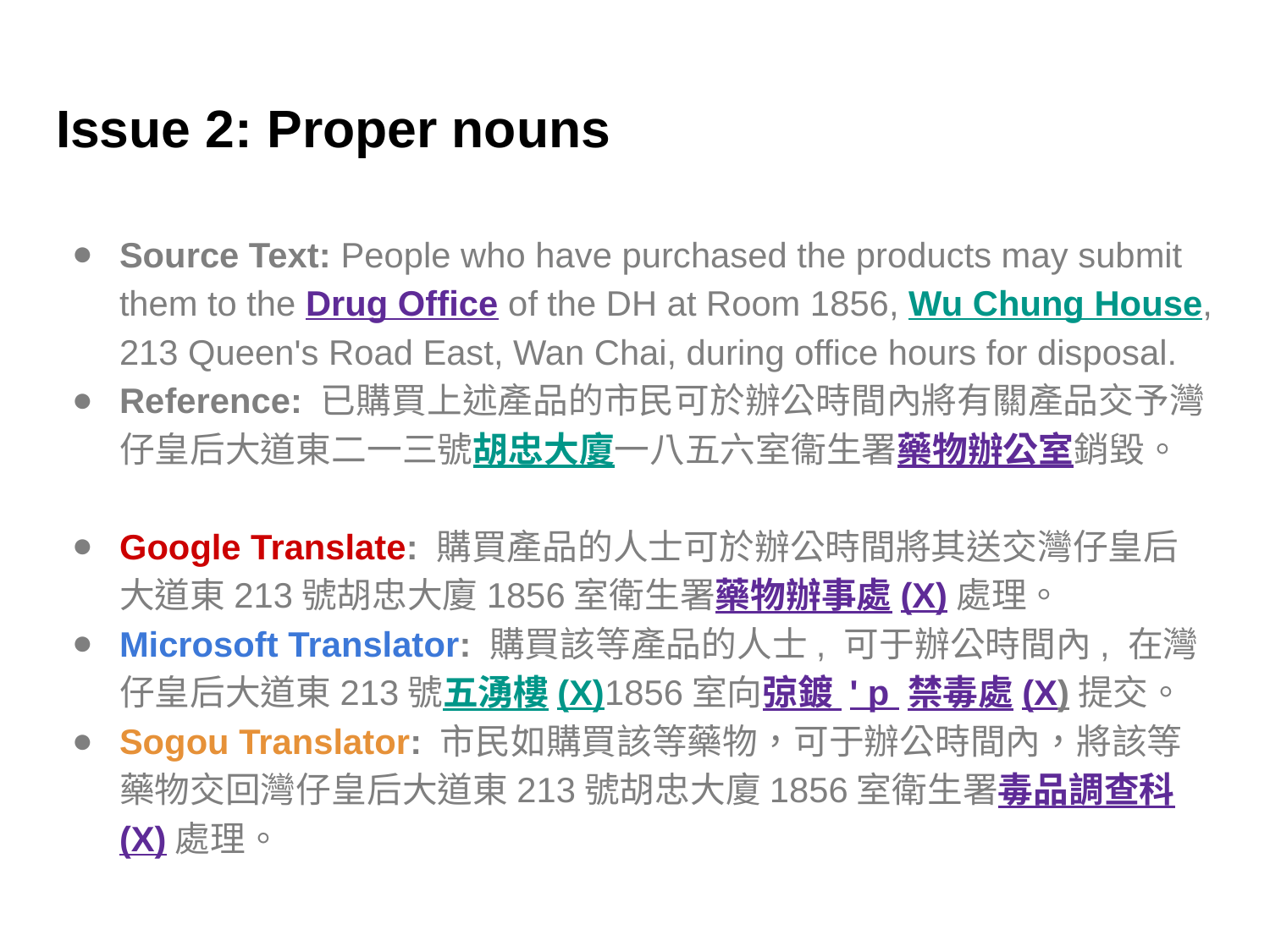

# Issue 2: Proper nouns
Source Text: People who have purchased the products may submit them to the Drug Office of the DH at Room 1856, Wu Chung House, 213 Queen's Road East, Wan Chai, during office hours for disposal.
Reference: 已購買上述產品的市民可於辦公時間內將有關產品交予灣仔皇后大道東二一三號胡忠大廈一八五六室衞生署藥物辦公室銷毀。

Google Translate: 購買產品的人士可於辦公時間將其送交灣仔皇后大道東213號胡忠大廈1856室衛生署藥物辦事處(X)處理。
Microsoft Translator: 購買該等產品的人士, 可于辦公時間內, 在灣仔皇后大道東213號五湧樓(X)1856室向弶鍍 ' p 禁毒處(X)提交。
Sogou Translator: 市民如購買該等藥物，可于辦公時間內，將該等藥物交回灣仔皇后大道東213號胡忠大廈1856室衛生署毒品調查科(X)處理。